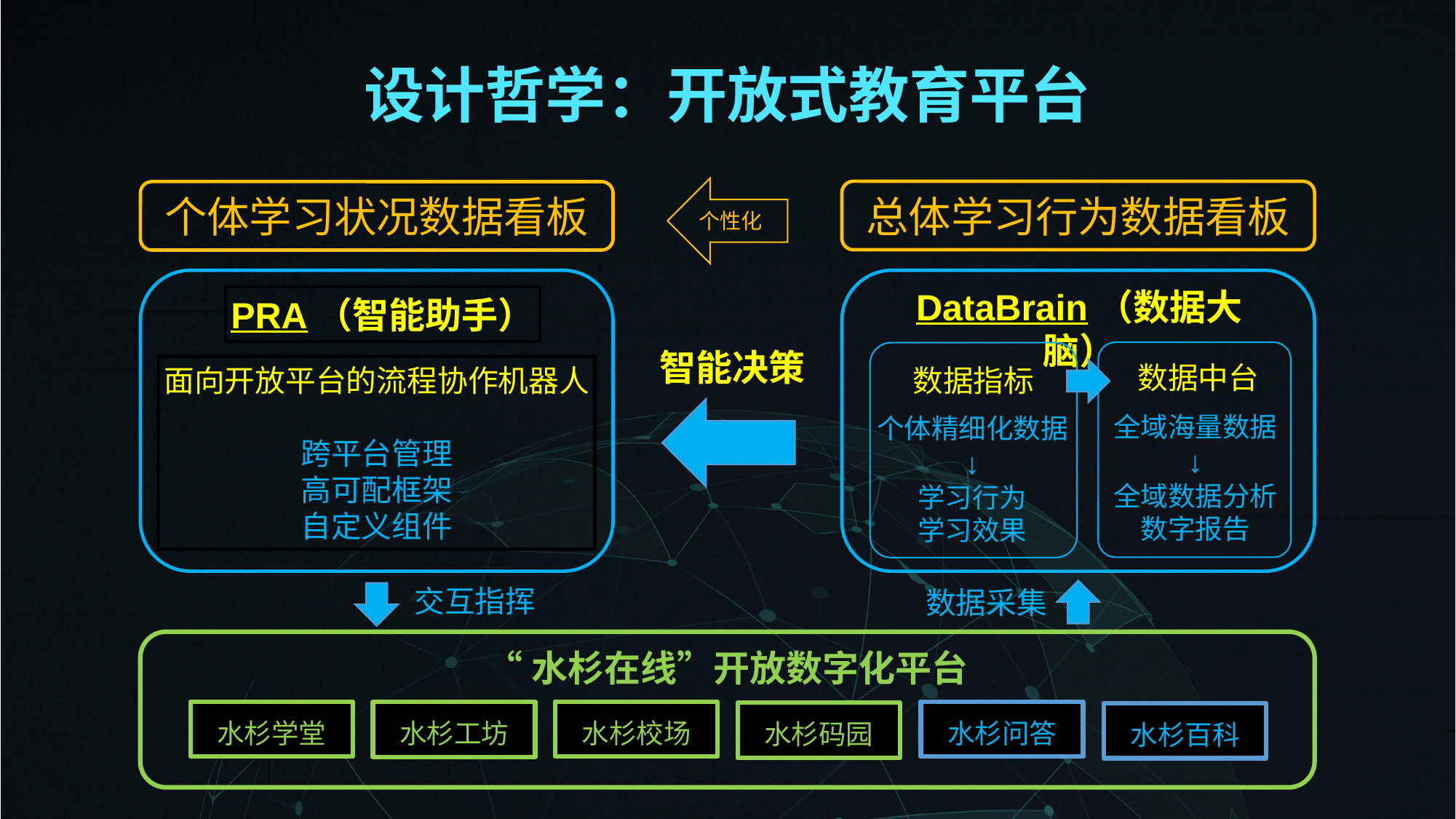

# 设计哲学：开放式教育平台
 个性化
总体学习行为数据看板
个体学习状况数据看板

PRA（智能助手）
面向开放平台的流程协作机器人

跨平台管理
高可配框架
自定义组件

DataBrain（数据大脑）

数据中台
数据指标

全域海量数据
↓
全域数据分析
数字报告
个体精细化数据
↓
学习行为
学习效果
数据采集

智能决策

交互指挥

“水杉在线”开放数字化平台
水杉问答
水杉学堂
水杉校场
水杉工坊
水杉码园
水杉百科